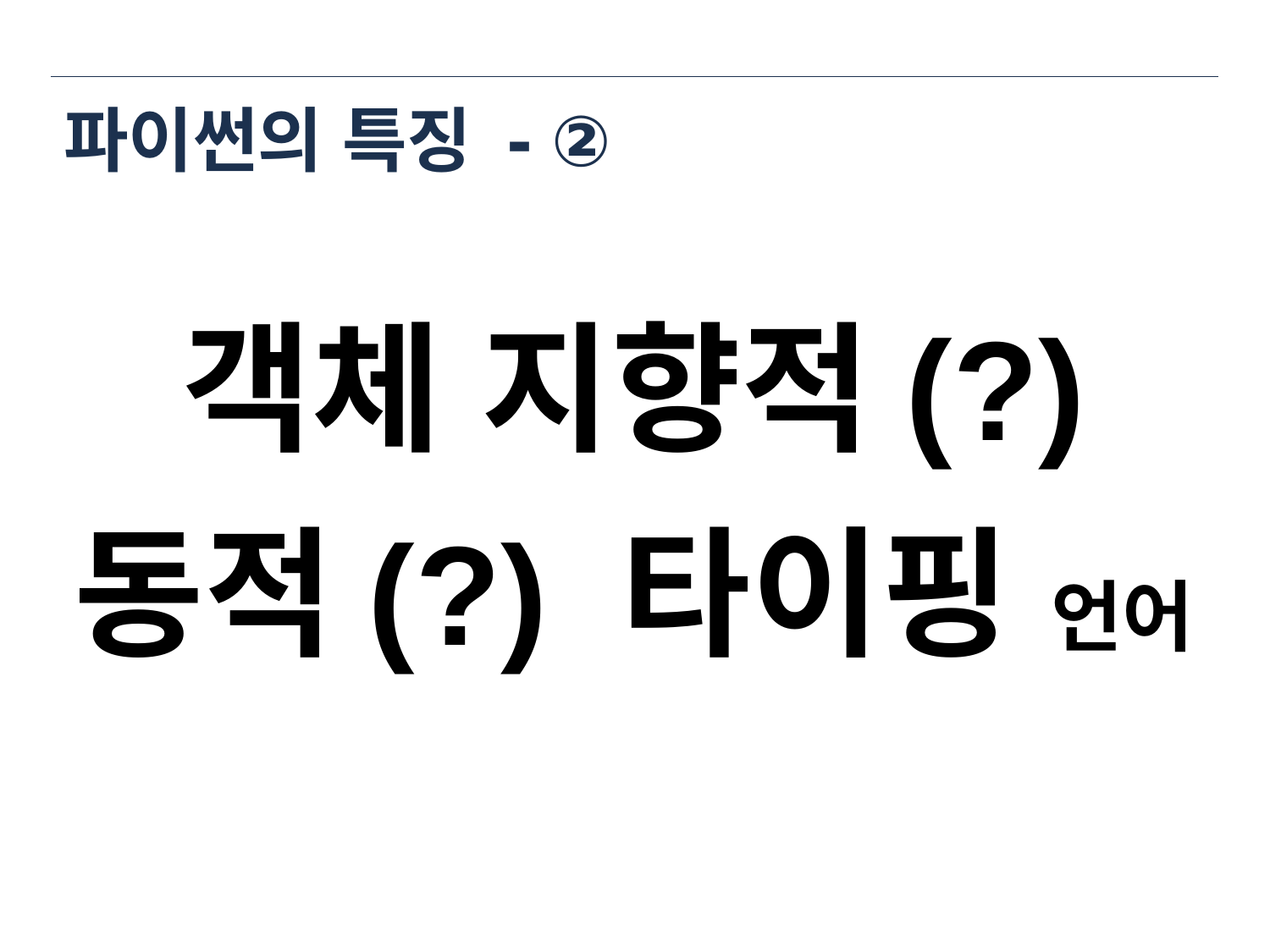

# 파이썬의 특징 - ②
객체 지향적(?)
동적(?) 타이핑 언어